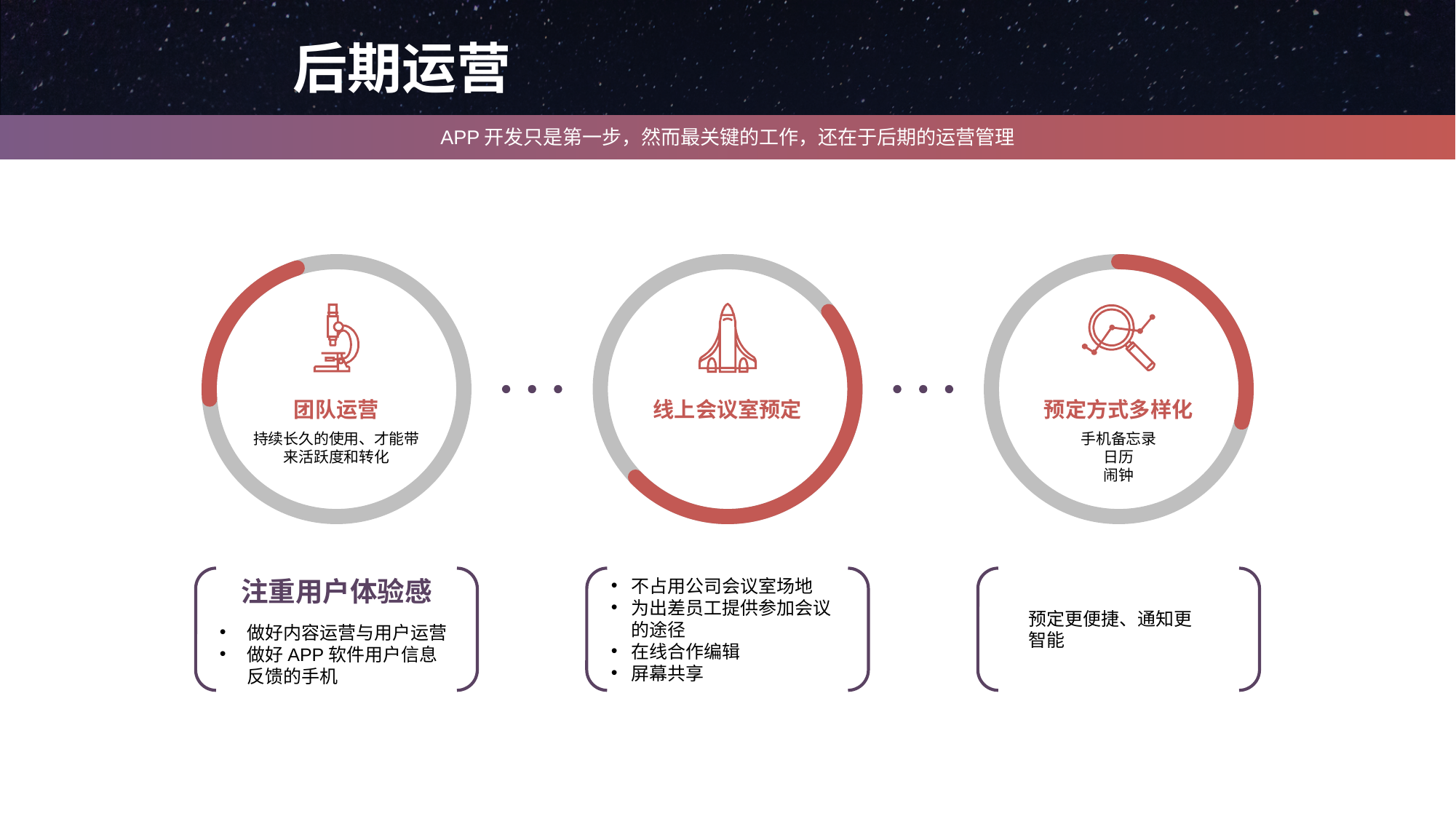

后期运营
APP开发只是第一步，然而最关键的工作，还在于后期的运营管理

团队运营
持续长久的使用、才能带来活跃度和转化
预定方式多样化
手机备忘录
日历
闹钟
线上会议室预定

注重用户体验感
做好内容运营与用户运营
做好APP软件用户信息反馈的手机

不占用公司会议室场地
为出差员工提供参加会议的途径
在线合作编辑
屏幕共享

预定更便捷、通知更智能